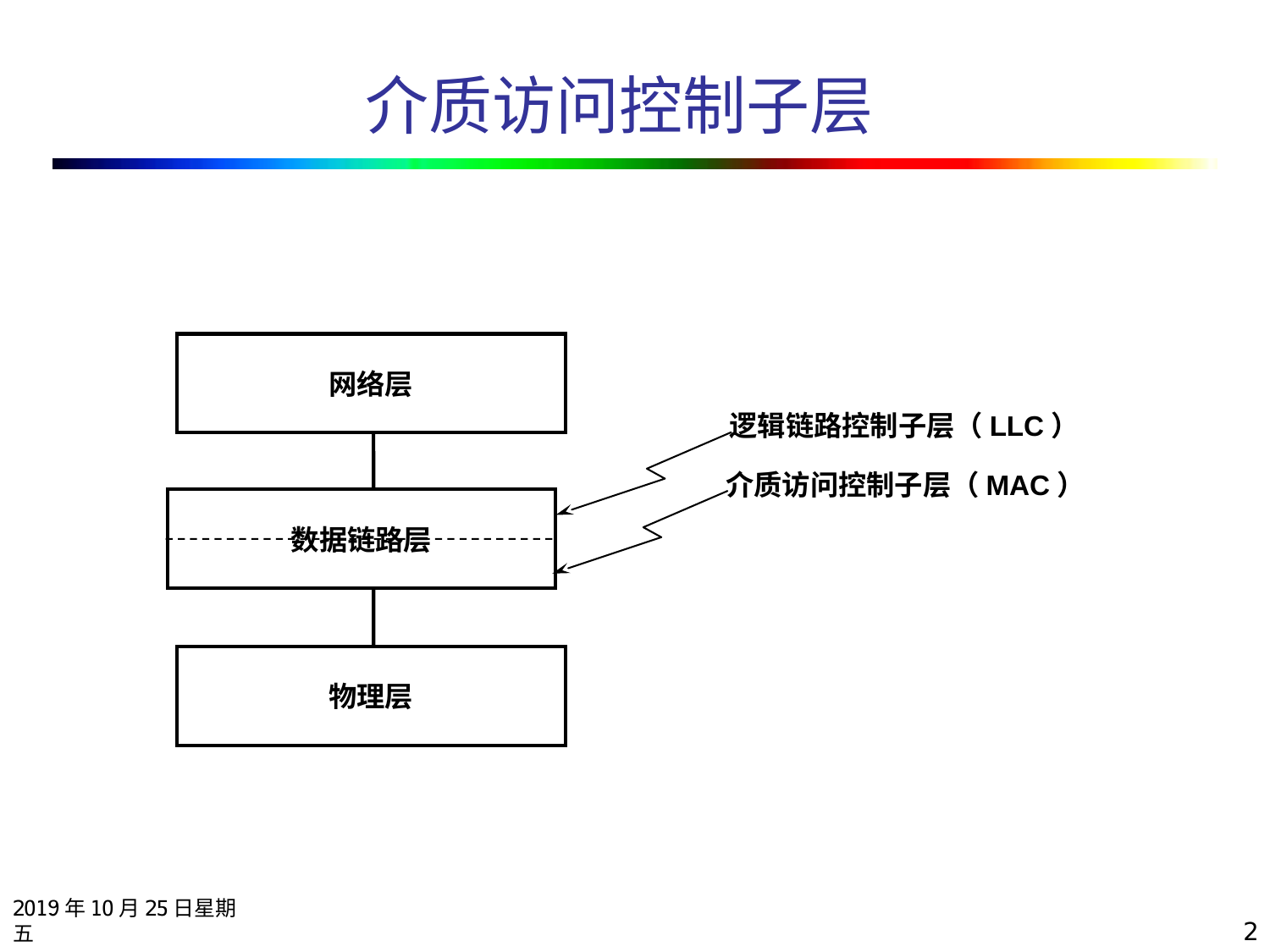

# 介质访问控制子层
网络层

逻辑链路控制子层（LLC）

介质访问控制子层（MAC）
数据链路层

物理层
2019年10月25日星期五
2